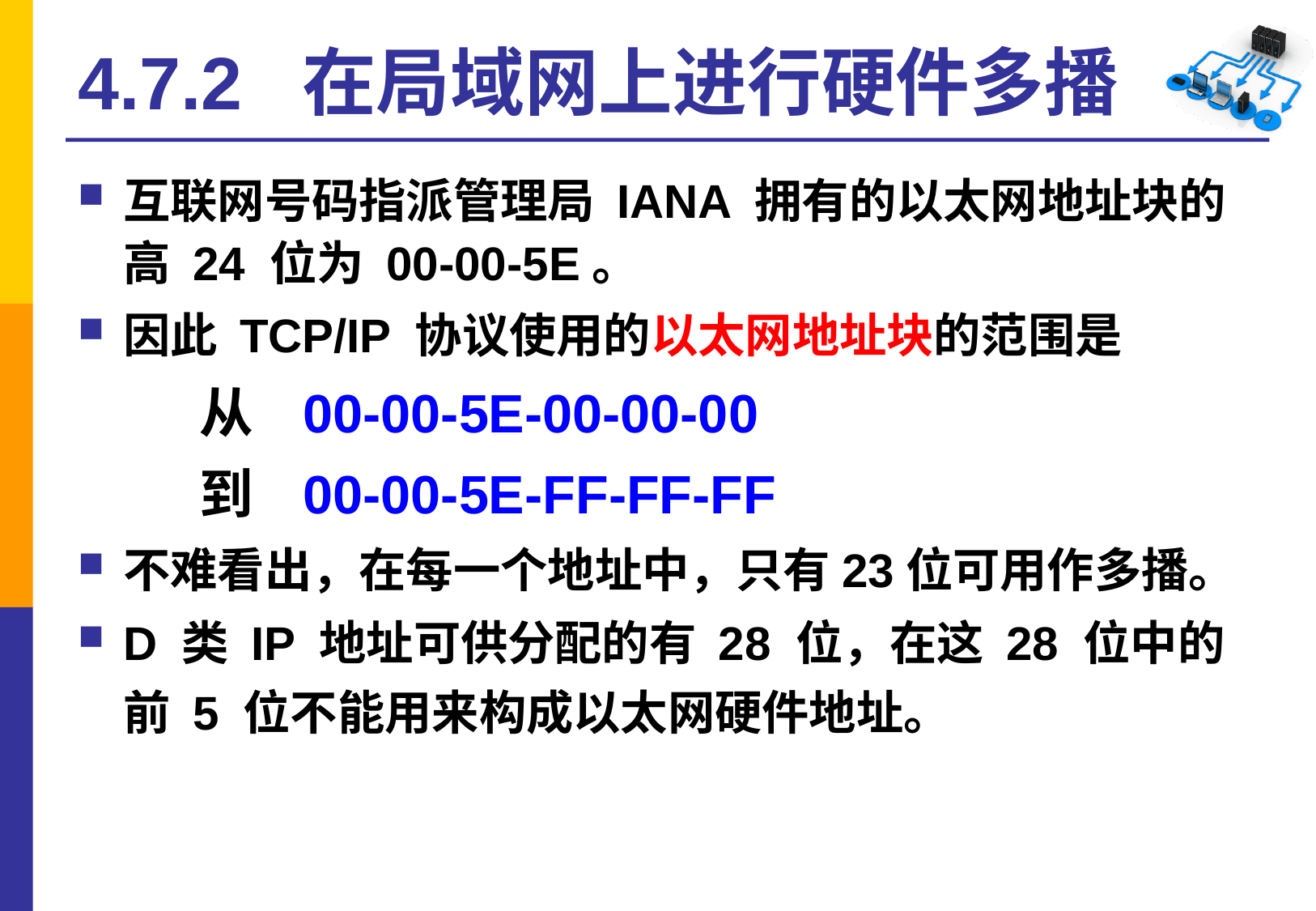

# 4.7.2  在局域网上进行硬件多播
互联网号码指派管理局 IANA 拥有的以太网地址块的高 24 位为 00-00-5E。
因此 TCP/IP 协议使用的以太网地址块的范围是
	从   00-00-5E-00-00-00
	到   00-00-5E-FF-FF-FF
不难看出，在每一个地址中，只有23位可用作多播。
D 类 IP 地址可供分配的有 28 位，在这 28 位中的前 5 位不能用来构成以太网硬件地址。